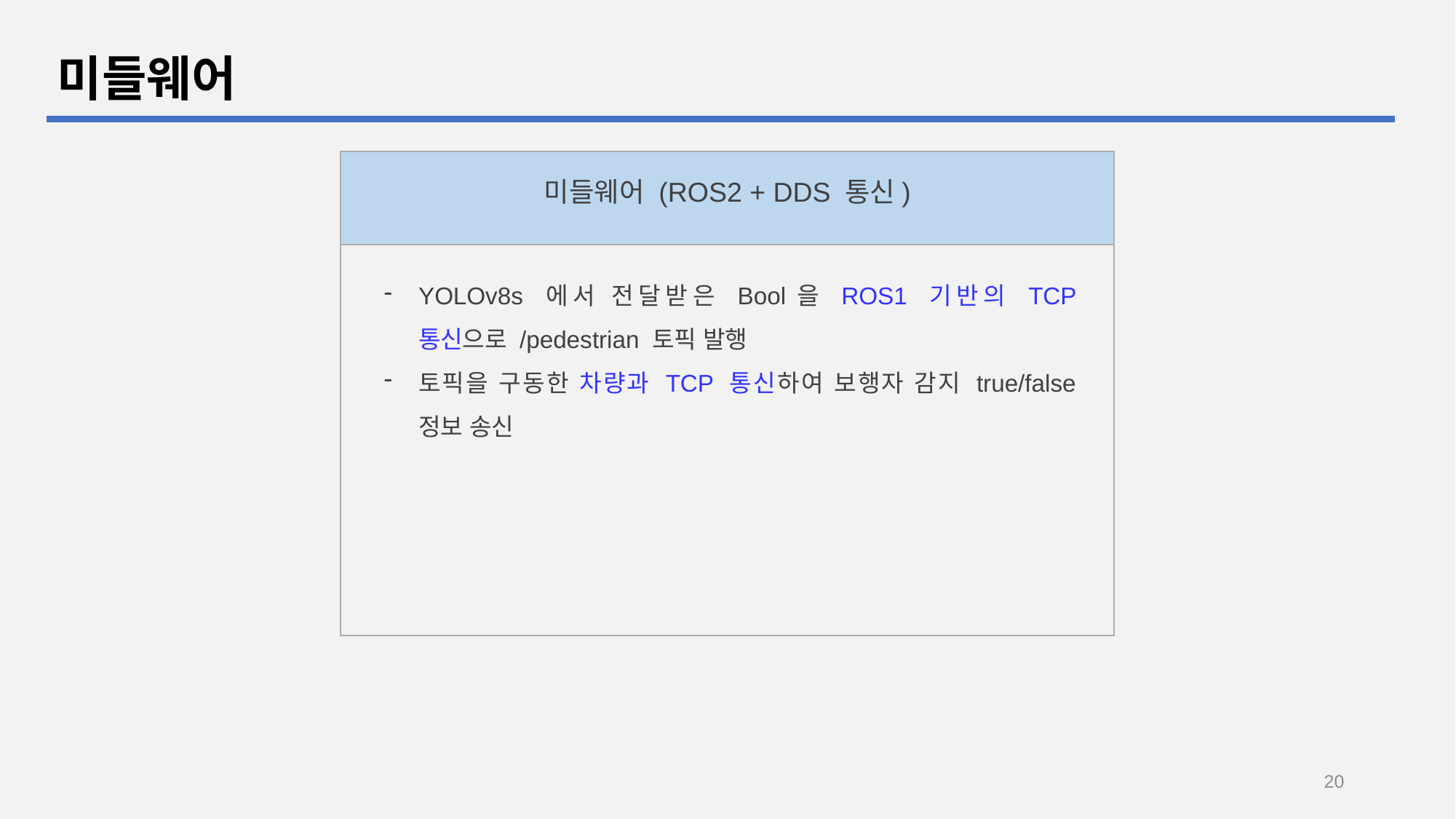

미들웨어

미들웨어 (ROS2 + DDS 통신)
YOLOv8s 에서 전달받은 Bool을 ROS1 기반의 TCP 통신으로 /pedestrian 토픽 발행
토픽을 구동한 차량과 TCP 통신하여 보행자 감지 true/false 정보 송신

20